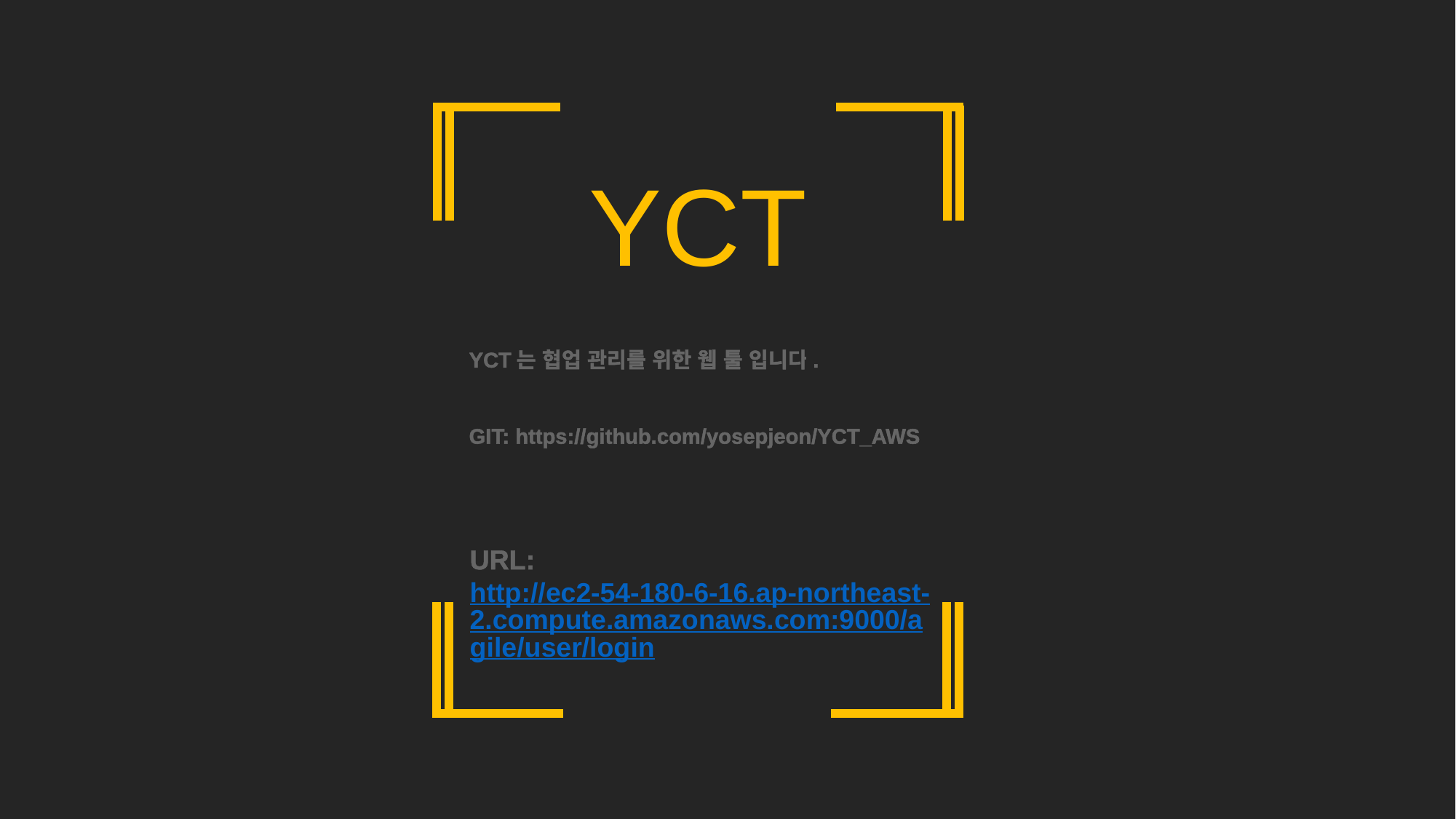

YCT
YCT는 협업 관리를 위한 웹 툴 입니다.

GIT: https://github.com/yosepjeon/YCT_AWS
URL: http://ec2-54-180-6-16.ap-northeast-2.compute.amazonaws.com:9000/agile/user/login